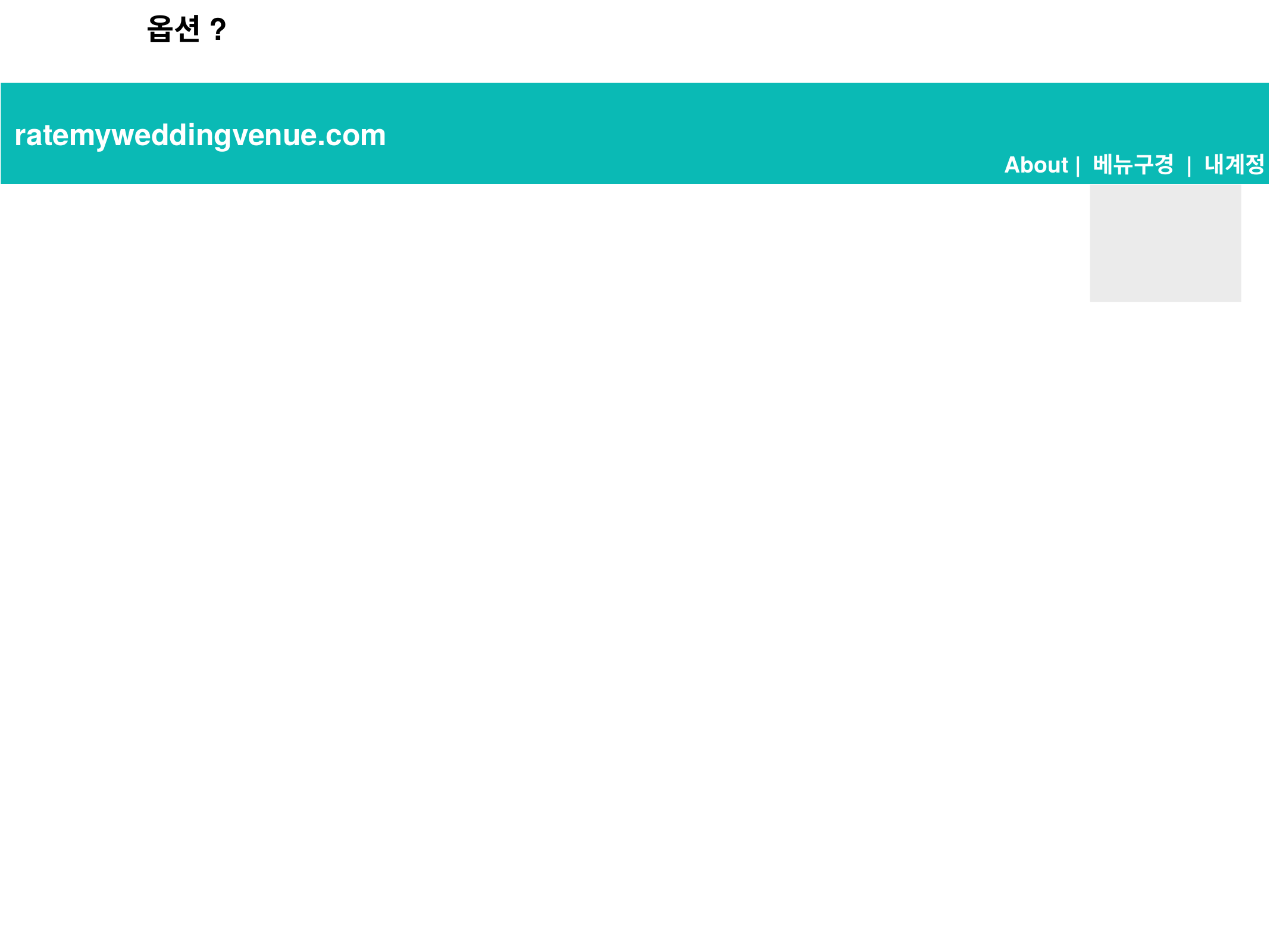

옵션?

ratemyweddingvenue.com
About | 베뉴구경 | 내계정